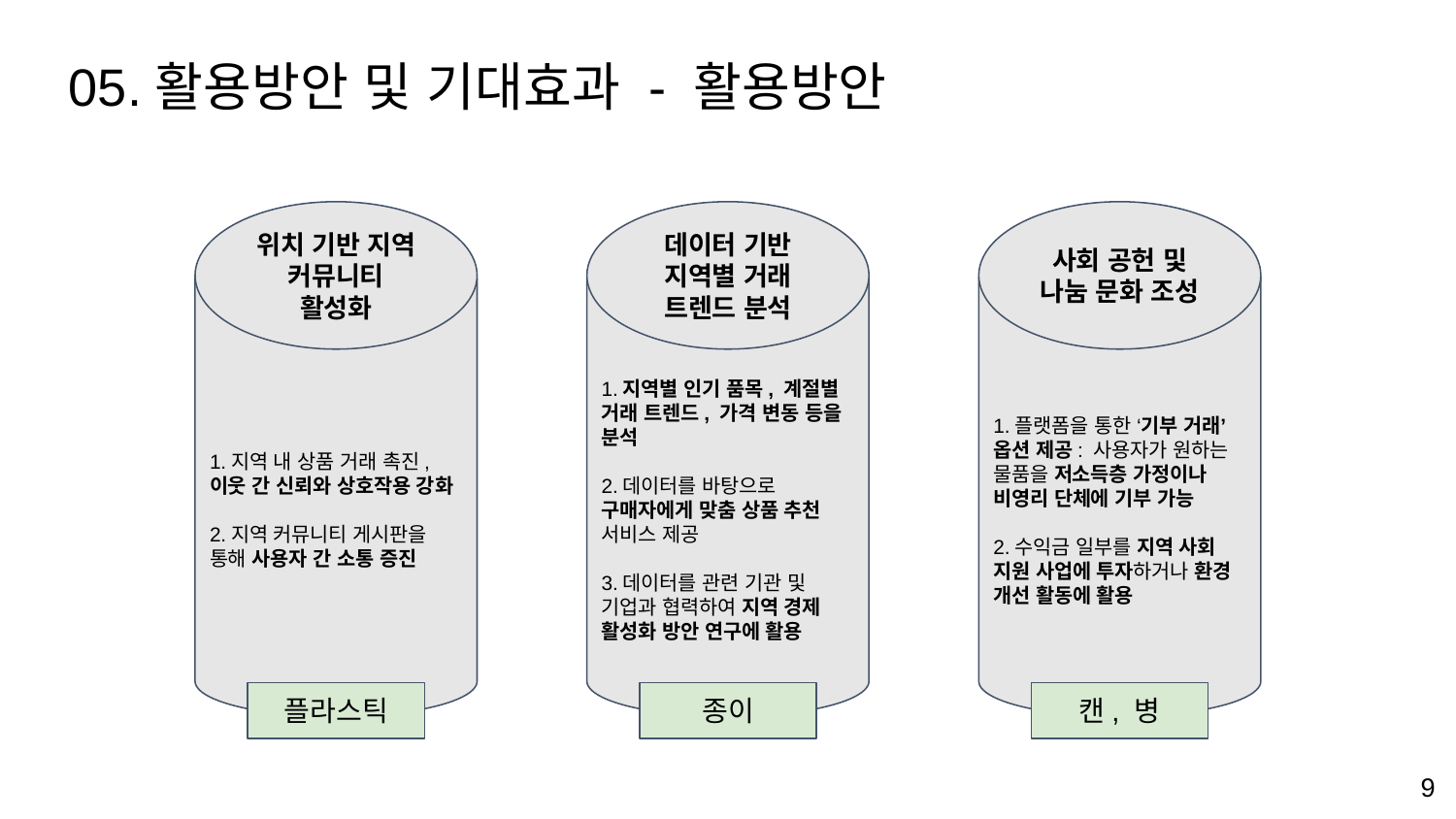

05.활용방안 및 기대효과 - 활용방안
위치 기반 지역 커뮤니티 활성화
데이터 기반 지역별 거래 트렌드 분석
사회 공헌 및 나눔 문화 조성

1.지역 내 상품 거래 촉진, 이웃 간 신뢰와 상호작용 강화

2.지역 커뮤니티 게시판을 통해 사용자 간 소통 증진

1.지역별 인기 품목, 계절별 거래 트렌드, 가격 변동 등을 분석

2.데이터를 바탕으로 구매자에게 맞춤 상품 추천 서비스 제공

3.데이터를 관련 기관 및 기업과 협력하여 지역 경제 활성화 방안 연구에 활용

1.플랫폼을 통한 ‘기부 거래’ 옵션 제공: 사용자가 원하는 물품을 저소득층 가정이나 비영리 단체에 기부 가능

2.수익금 일부를 지역 사회 지원 사업에 투자하거나 환경 개선 활동에 활용
플라스틱
종이
캔, 병
9